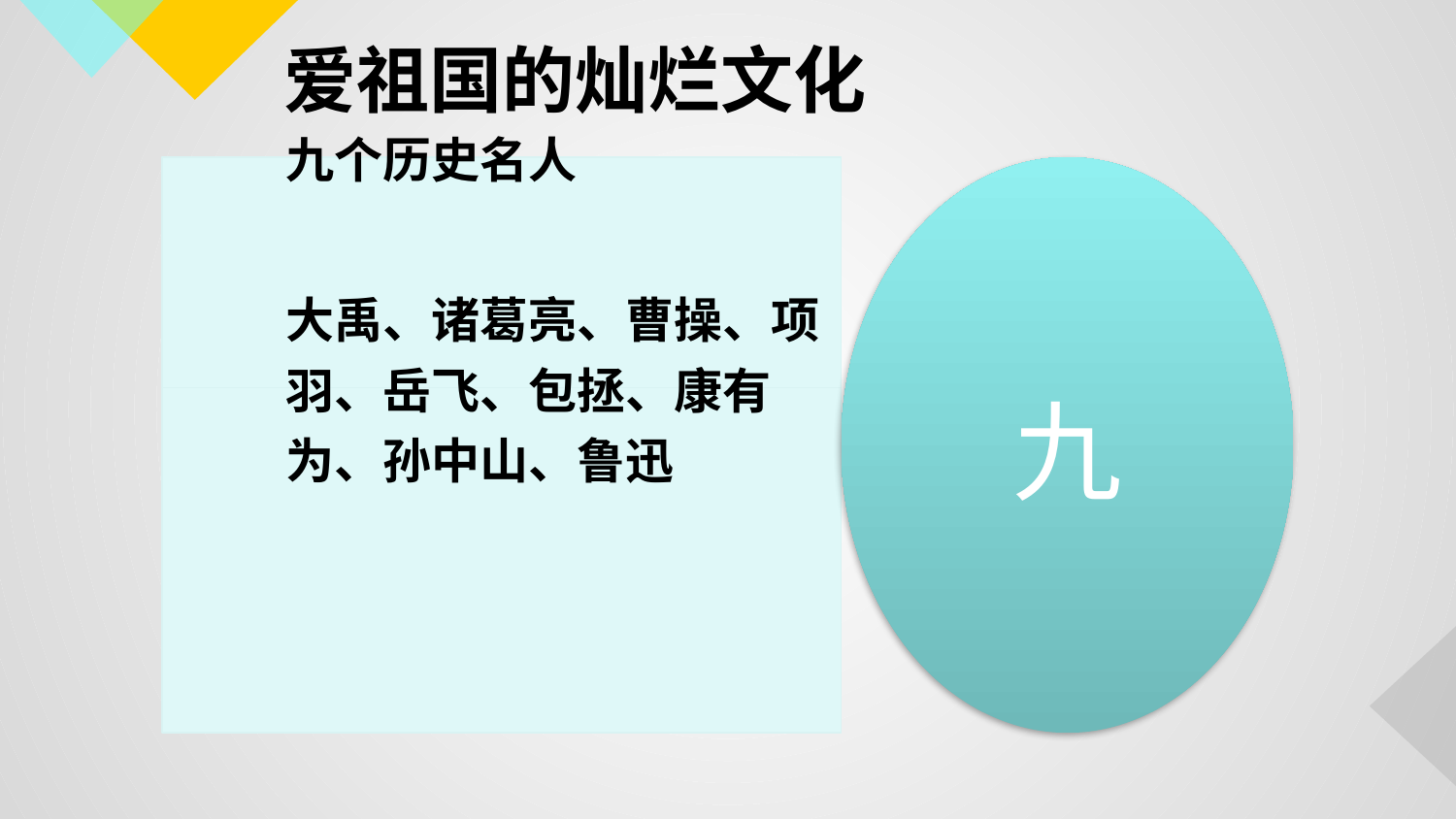

# 爱祖国的灿烂文化
九
九个历史名人
大禹、诸葛亮、曹操、项羽、岳飞、包拯、康有为、孙中山、鲁迅